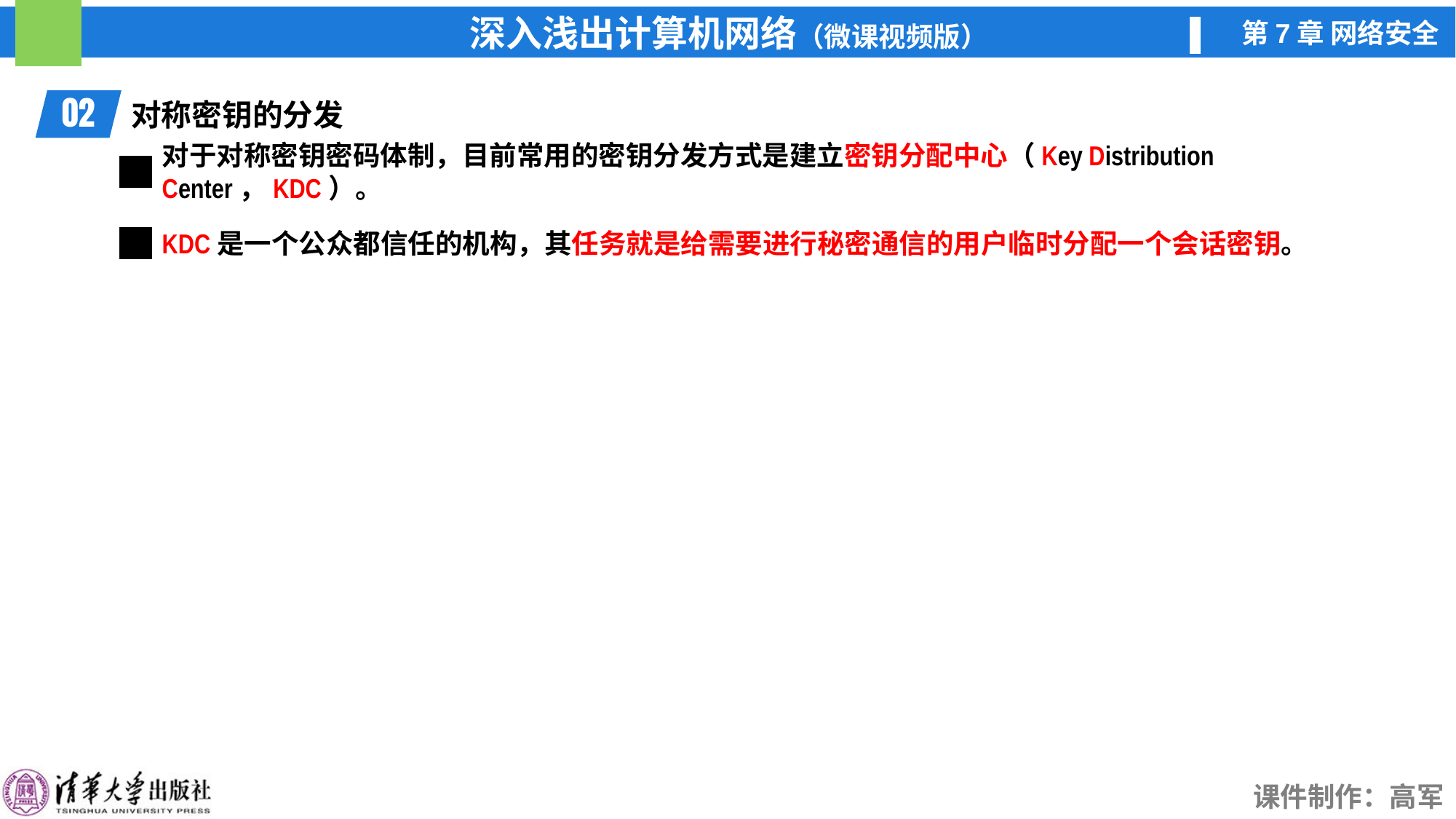

02
对称密钥的分发
对于对称密钥密码体制，目前常用的密钥分发方式是建立密钥分配中心（Key Distribution Center，KDC）。

KDC是一个公众都信任的机构，其任务就是给需要进行秘密通信的用户临时分配一个会话密钥。